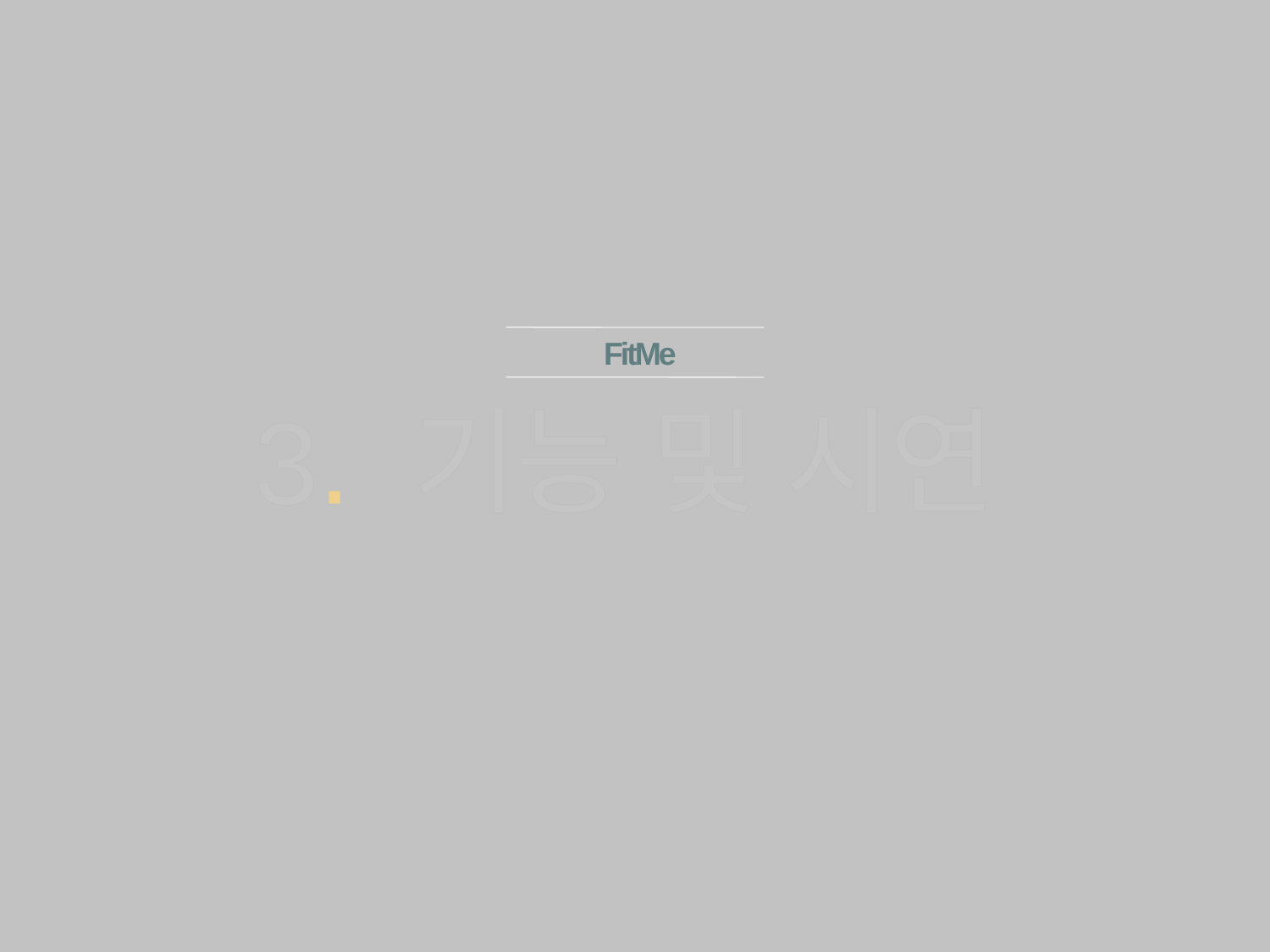

1. 2. 3. 4. 5
   - 발음
   - 컨셉 전달
   - 경쟁사와의 차별화
   - 카테고리와의 부합도
   - 이미지 (신뢰)
FitMe
3. 기능 및 시연